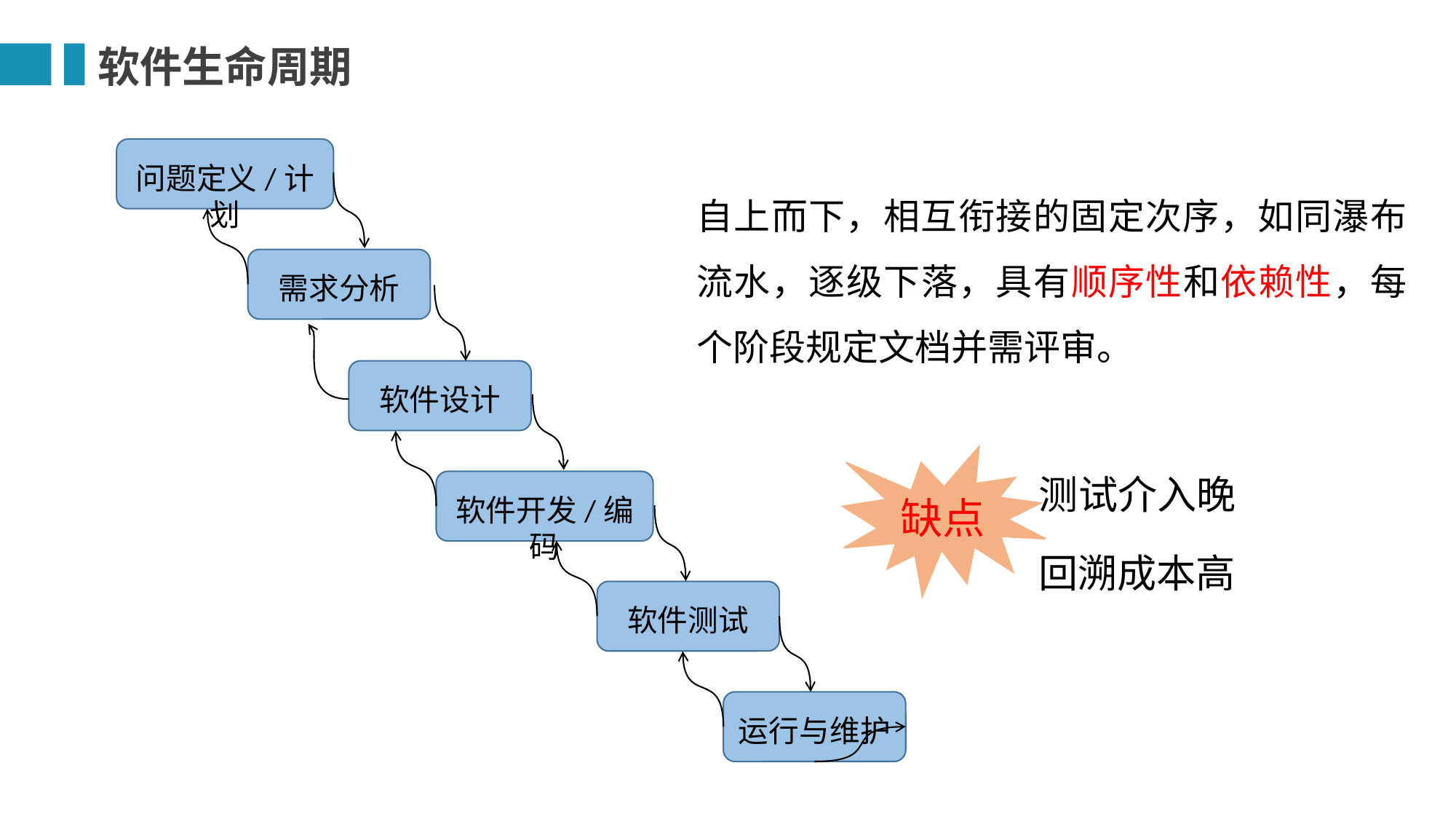

软件生命周期

问题定义/计划
自上而下，相互衔接的固定次序，如同瀑布流水，逐级下落，具有顺序性和依赖性，每个阶段规定文档并需评审。

需求分析

软件设计
测试介入晚
回溯成本高
缺点

软件开发/编码

软件测试

运行与维护
21